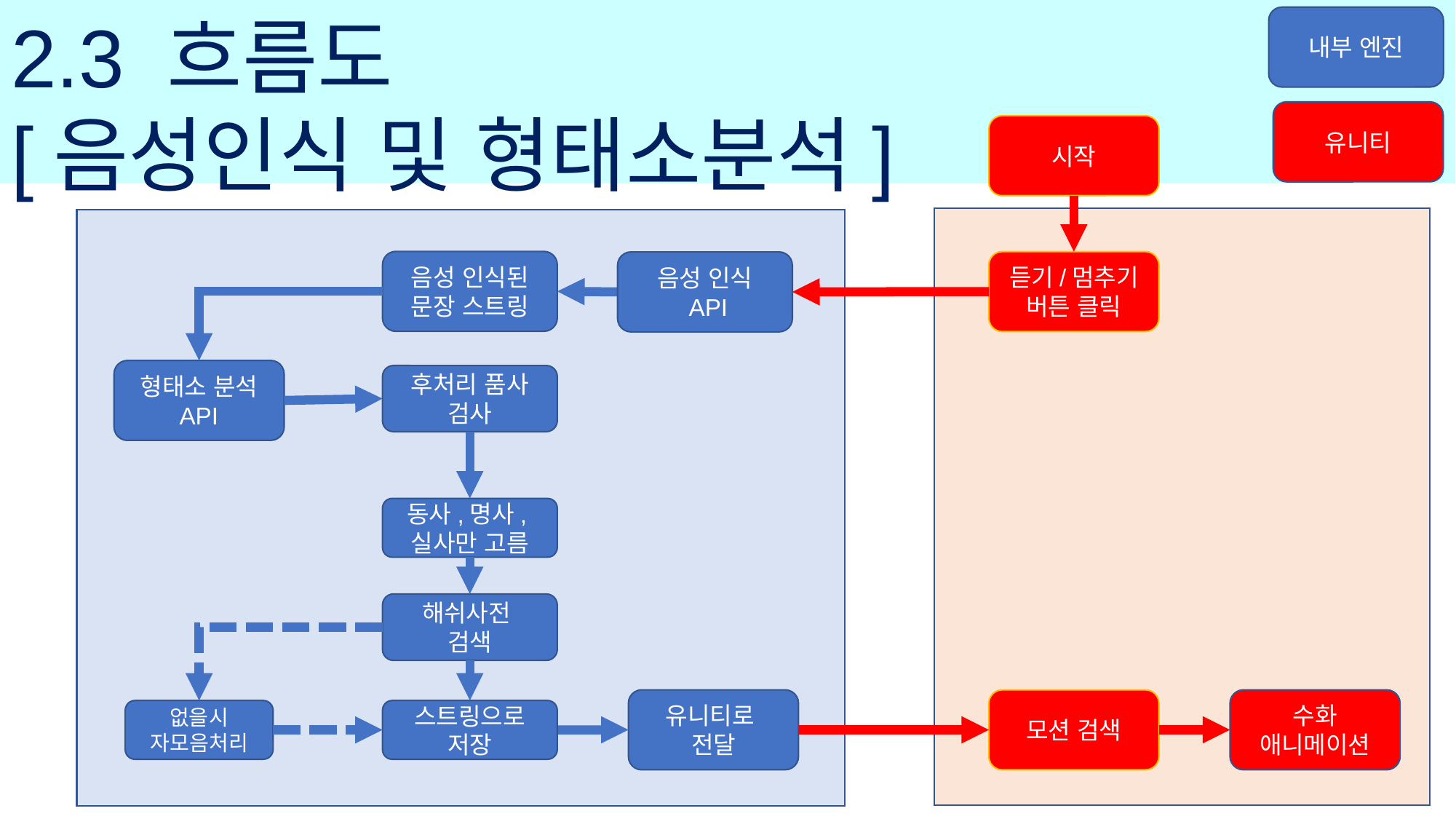

2.3 흐름도
[음성인식 및 형태소분석]

내부 엔진
유니티
시작

음성 인식된
문장 스트링
듣기/멈추기
버튼 클릭
음성 인식
 API
형태소 분석 API
후처리 품사
검사
동사,명사,실사만 고름
해쉬사전
검색
유니티로
전달
모션 검색
수화
애니메이션
없을시
자모음처리
스트링으로
저장